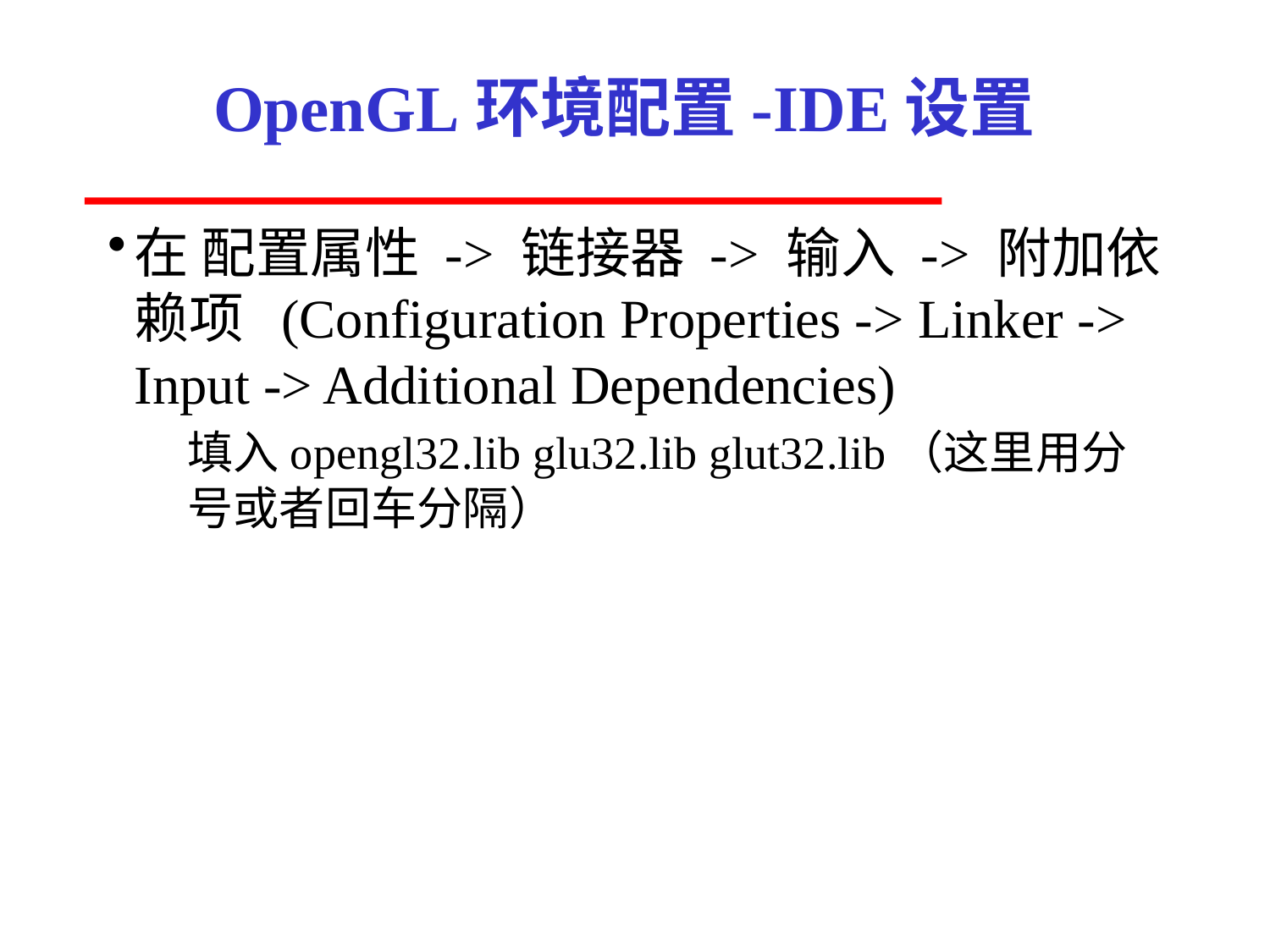

# OpenGL环境配置-IDE设置
在 配置属性 -> 链接器 -> 输入 -> 附加依赖项  (Configuration Properties -> Linker -> Input -> Additional Dependencies)
填入opengl32.lib glu32.lib glut32.lib（这里用分号或者回车分隔）
49